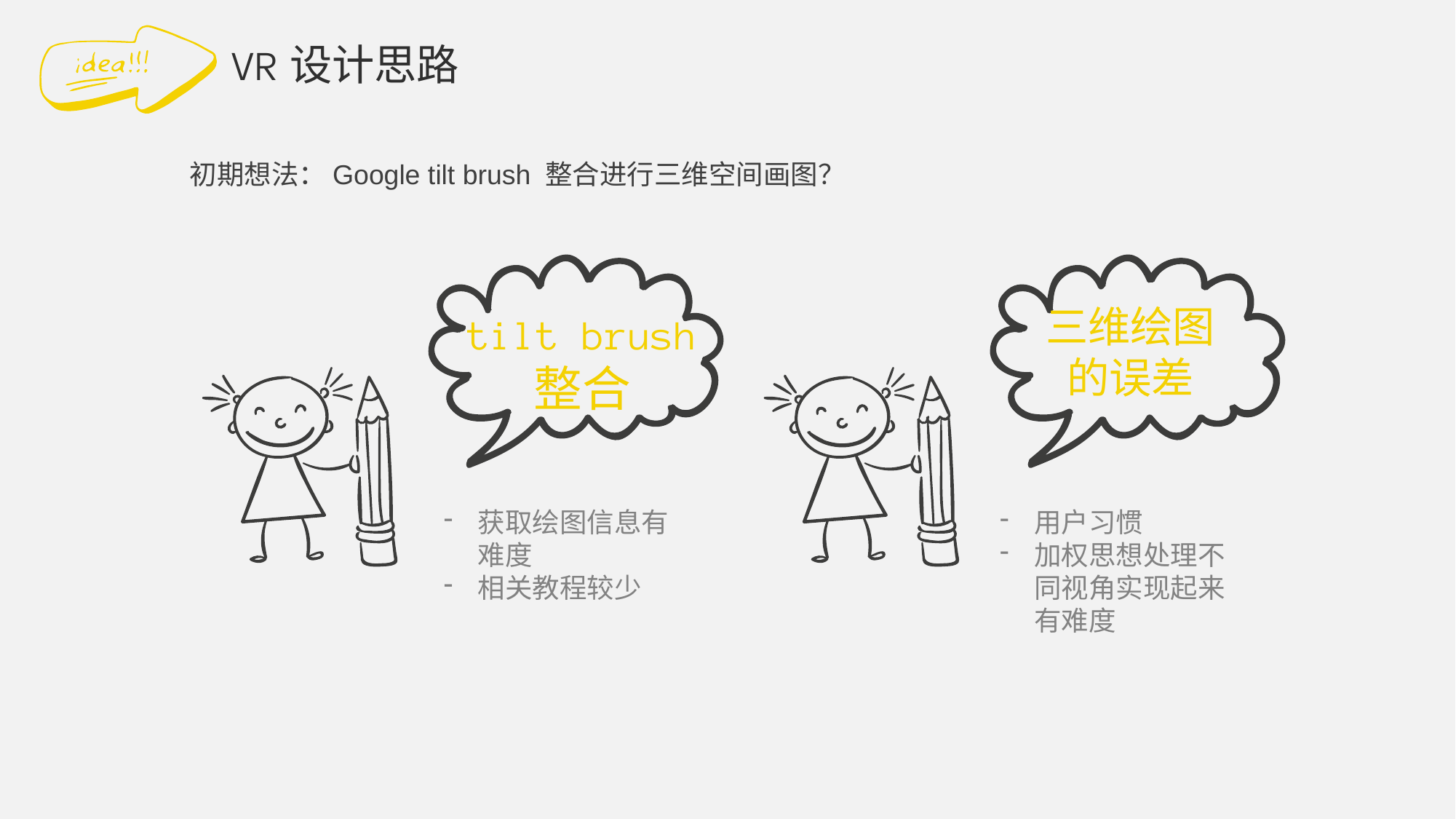

VR设计思路
初期想法：Google tilt brush 整合进行三维空间画图？

三维绘图的误差
tilt brush
整合

获取绘图信息有难度
相关教程较少

用户习惯
加权思想处理不同视角实现起来有难度